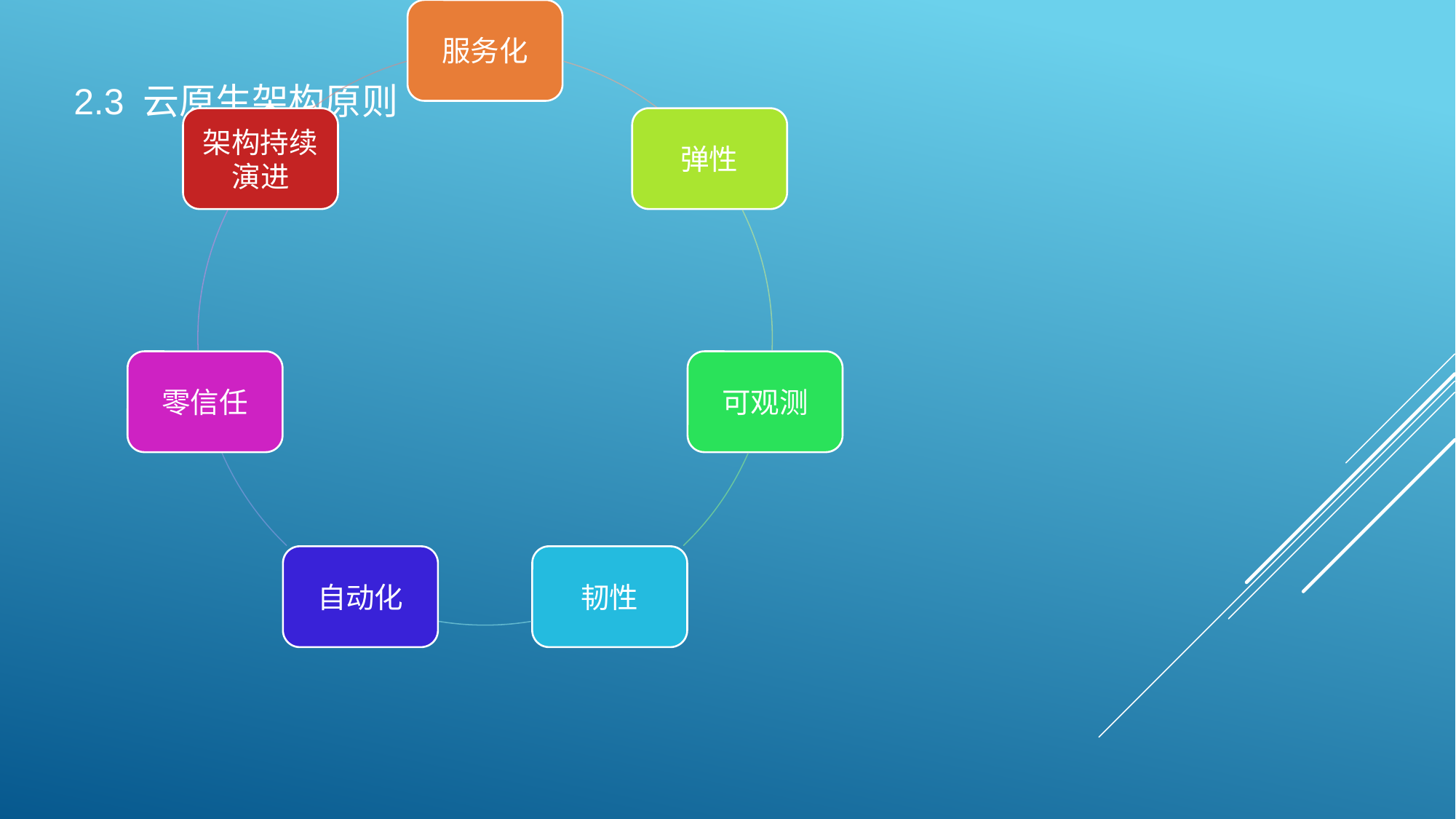

2.3 云原生架构原则

服务化
弹性
可观测
韧性
自动化
零信任
架构持续演进